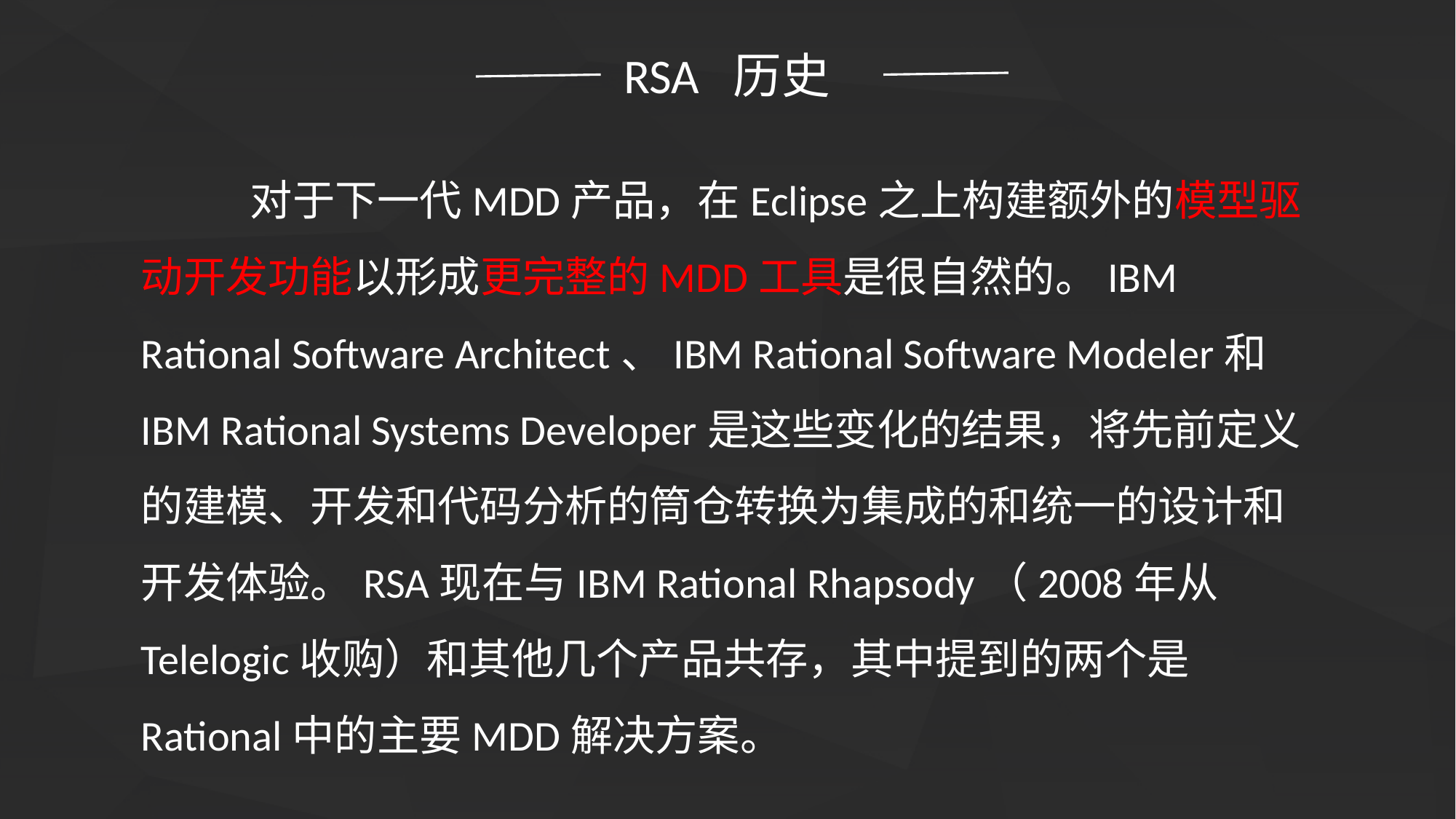

RSA  历史
	对于下一代MDD产品，在Eclipse之上构建额外的模型驱动开发功能以形成更完整的MDD工具是很自然的。IBM Rational Software Architect、IBM Rational Software Modeler和IBM Rational Systems Developer是这些变化的结果，将先前定义的建模、开发和代码分析的筒仓转换为集成的和统一的设计和开发体验。RSA现在与IBM Rational Rhapsody（2008年从Telelogic收购）和其他几个产品共存，其中提到的两个是Rational中的主要MDD解决方案。